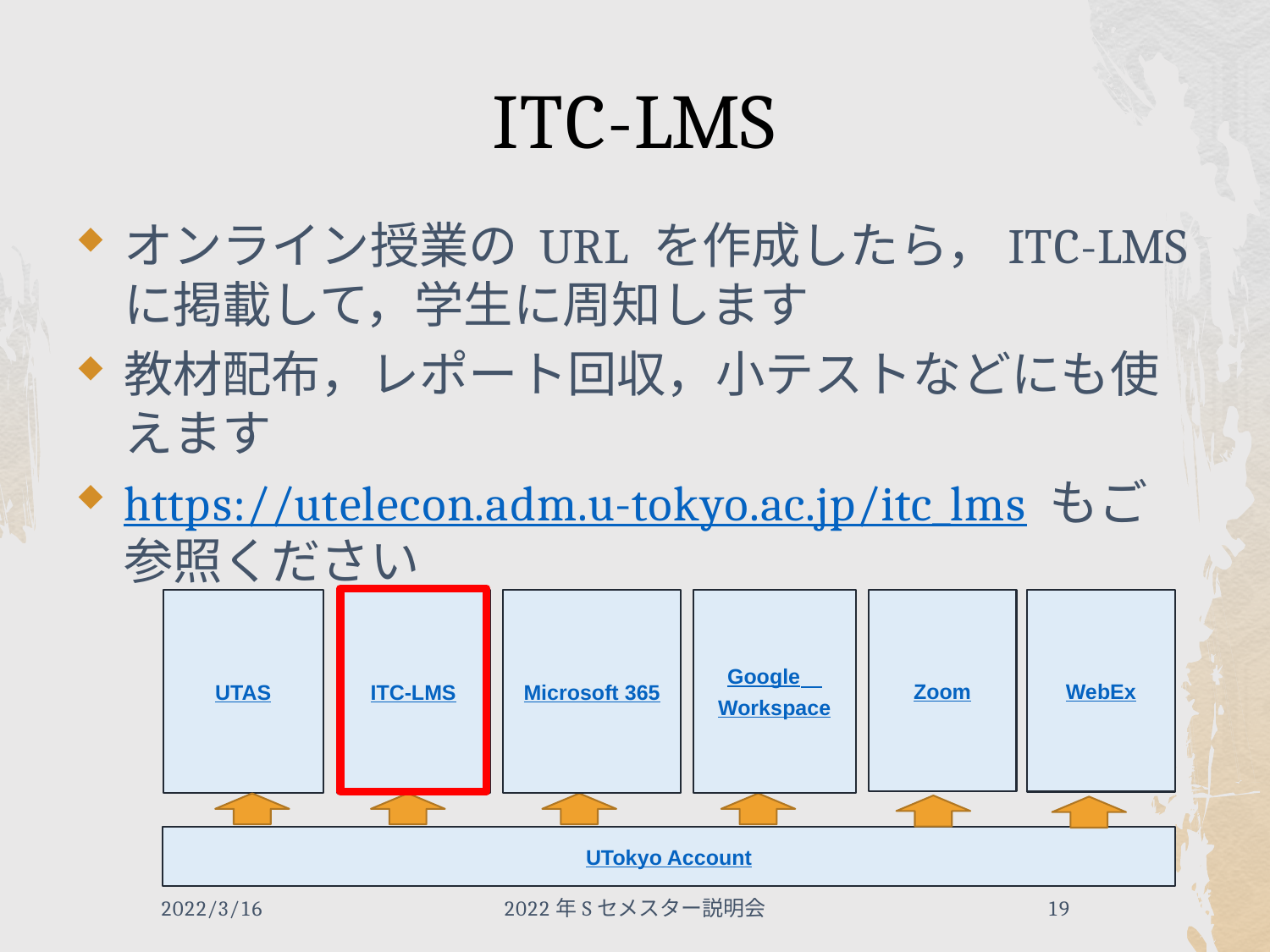

# ITC-LMS
オンライン授業の URL を作成したら，ITC-LMS に掲載して，学生に周知します
教材配布，レポート回収，小テストなどにも使えます
https://utelecon.adm.u-tokyo.ac.jp/itc_lms もご参照ください

UTAS
ITC-LMS
Microsoft 365
Google　Workspace
Zoom
WebEx

UTokyo Account
2022/3/16
2022年Sセメスター説明会
19